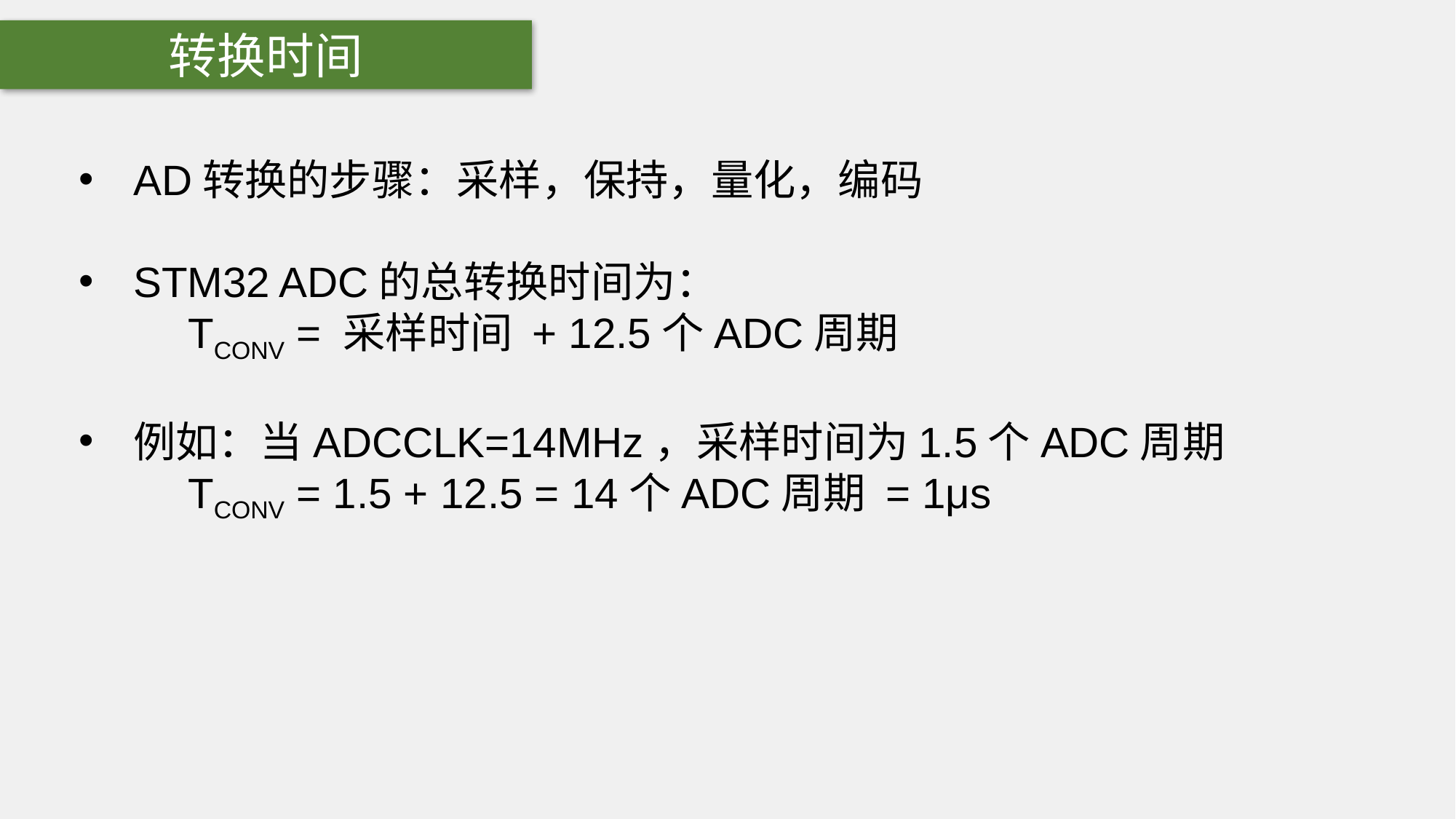

转换时间
AD转换的步骤：采样，保持，量化，编码

STM32 ADC的总转换时间为：
	TCONV = 采样时间 + 12.5个ADC周期

例如：当ADCCLK=14MHz，采样时间为1.5个ADC周期
	TCONV = 1.5 + 12.5 = 14个ADC周期 = 1μs